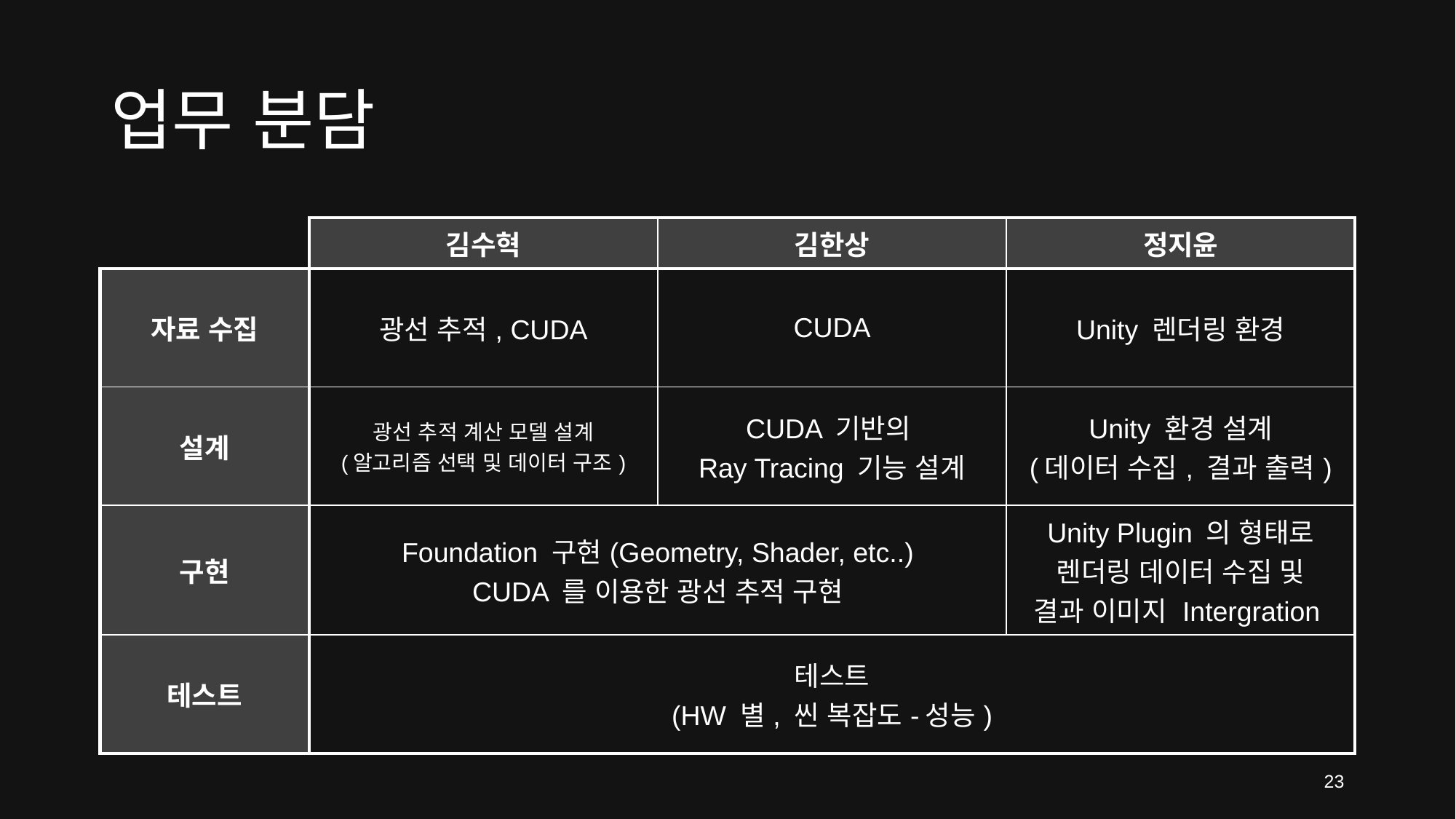

# 업무 분담
|  | 김수혁 | 김한상 | 정지윤 |
| --- | --- | --- | --- |
| 자료 수집 | 광선 추적, CUDA | CUDA | Unity 렌더링 환경 |
| 설계 | 광선 추적 계산 모델 설계 (알고리즘 선택 및 데이터 구조) | CUDA 기반의 Ray Tracing 기능 설계 | Unity 환경 설계 (데이터 수집, 결과 출력) |
| 구현 | Foundation 구현(Geometry, Shader, etc..) CUDA 를 이용한 광선 추적 구현 |  | Unity Plugin 의 형태로 렌더링 데이터 수집 및 결과 이미지 Intergration |
| 테스트 | 테스트 (HW 별, 씬 복잡도-성능) |  |  |
23